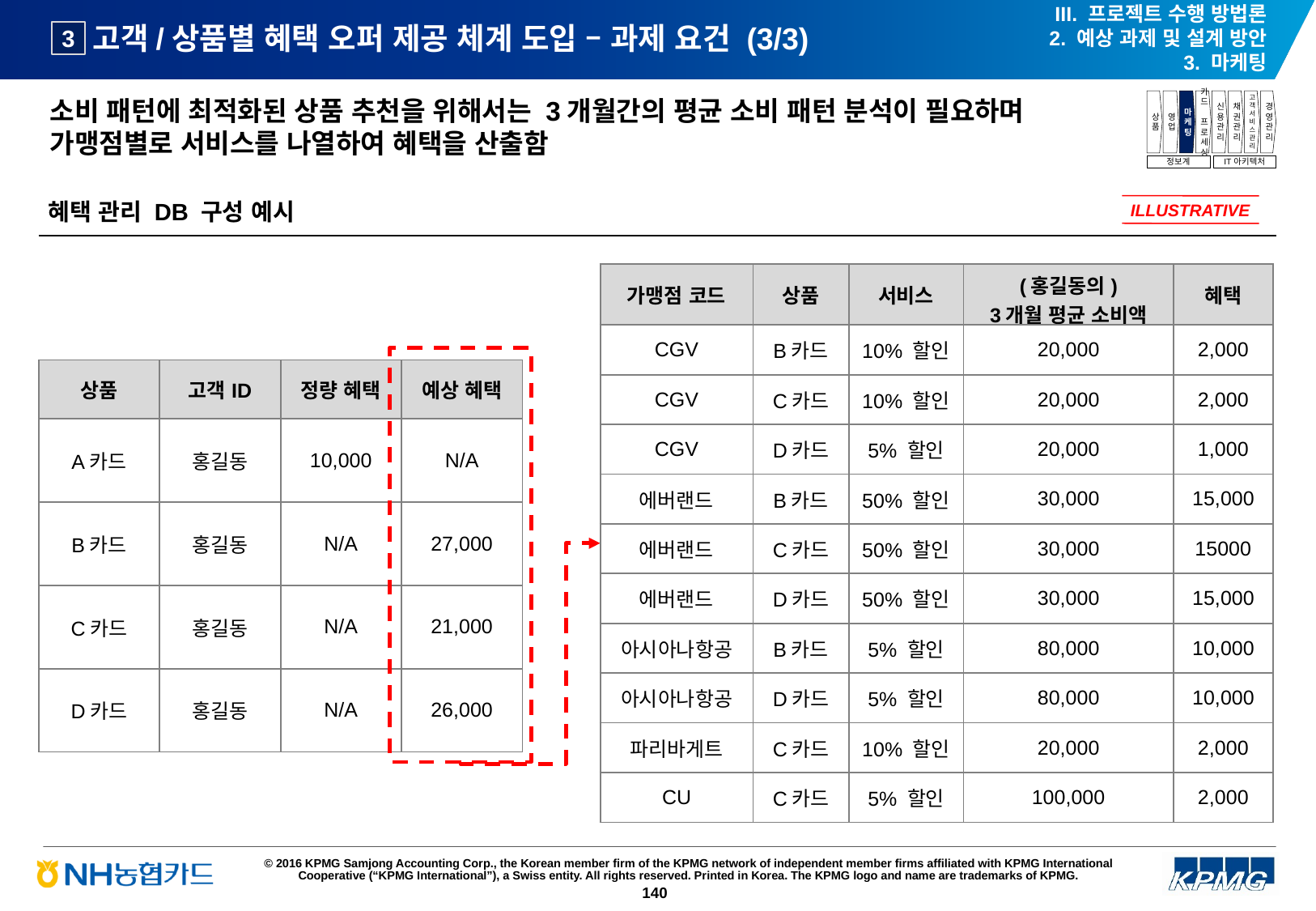

III. 프로젝트 수행 방법론
2. 예상 과제 및 설계 방안
3. 마케팅
# 고객/상품별 혜택 오퍼 제공 체계 도입 – 과제 요건 (3/3)
3
소비 패턴에 최적화된 상품 추천을 위해서는 3개월간의 평균 소비 패턴 분석이 필요하며 가맹점별로 서비스를 나열하여 혜택을 산출함
상품
영업
마케팅
카드
프로세싱
신용관리
채권관리
고객서비스관리
경영관리
정보계
IT아키텍처
혜택 관리 DB 구성 예시
ILLUSTRATIVE
| 가맹점 코드 | 상품 | 서비스 | (홍길동의) 3개월 평균 소비액 | 혜택 |
| --- | --- | --- | --- | --- |
| CGV | B카드 | 10% 할인 | 20,000 | 2,000 |
| CGV | C카드 | 10% 할인 | 20,000 | 2,000 |
| CGV | D카드 | 5% 할인 | 20,000 | 1,000 |
| 에버랜드 | B카드 | 50% 할인 | 30,000 | 15,000 |
| 에버랜드 | C카드 | 50% 할인 | 30,000 | 15000 |
| 에버랜드 | D카드 | 50% 할인 | 30,000 | 15,000 |
| 아시아나항공 | B카드 | 5% 할인 | 80,000 | 10,000 |
| 아시아나항공 | D카드 | 5% 할인 | 80,000 | 10,000 |
| 파리바게트 | C카드 | 10% 할인 | 20,000 | 2,000 |
| CU | C카드 | 5% 할인 | 100,000 | 2,000 |

| 상품 | 고객ID | 정량 혜택 | 예상 혜택 |
| --- | --- | --- | --- |
| A카드 | 홍길동 | 10,000 | N/A |
| B카드 | 홍길동 | N/A | 27,000 |
| C카드 | 홍길동 | N/A | 21,000 |
| D카드 | 홍길동 | N/A | 26,000 |